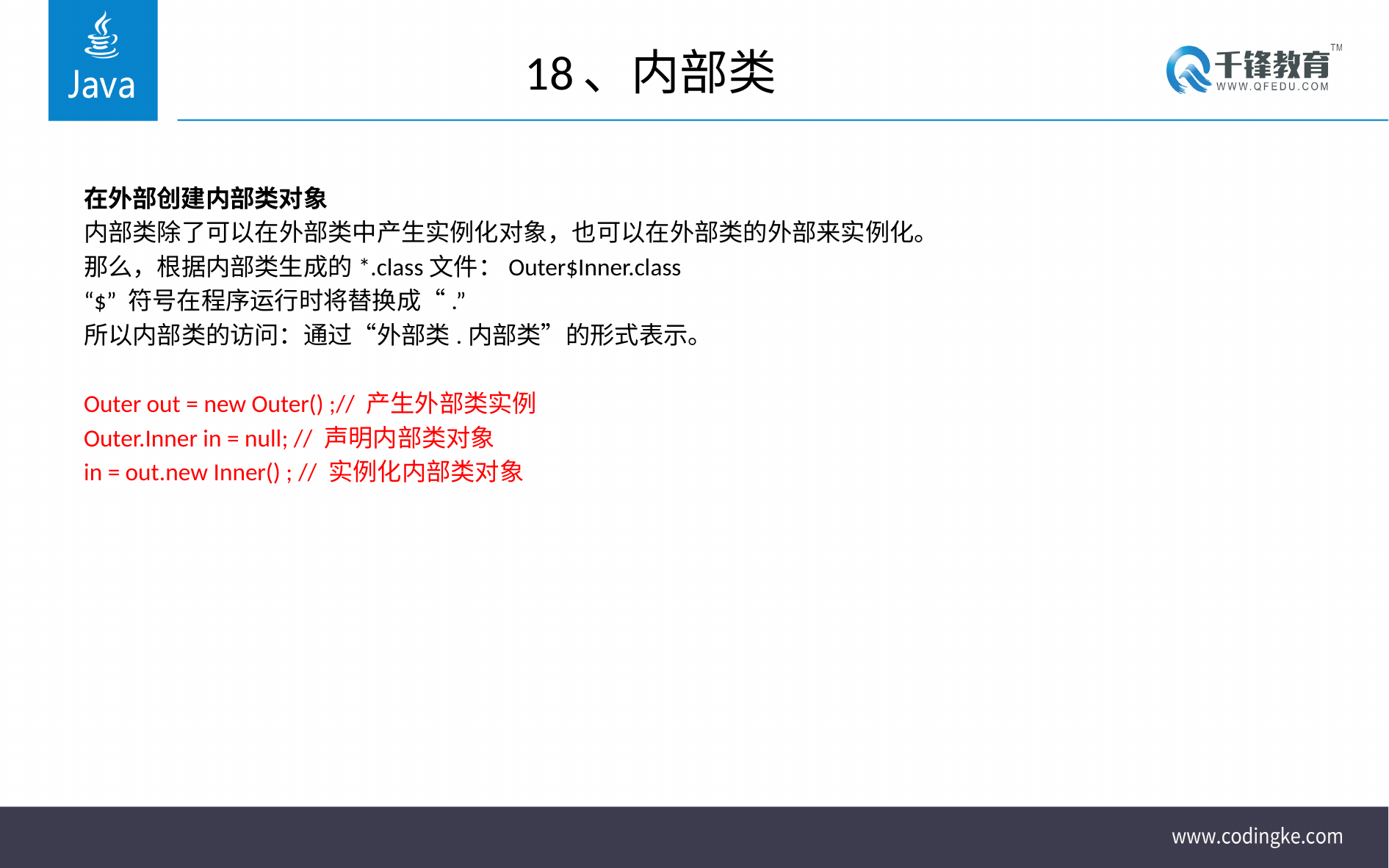

# 18、内部类
在外部创建内部类对象
内部类除了可以在外部类中产生实例化对象，也可以在外部类的外部来实例化。
那么，根据内部类生成的*.class文件：Outer$Inner.class
“$” 符号在程序运行时将替换成“.”
所以内部类的访问：通过“外部类.内部类”的形式表示。

Outer out = new Outer() ;// 产生外部类实例
Outer.Inner in = null; // 声明内部类对象
in = out.new Inner() ; // 实例化内部类对象